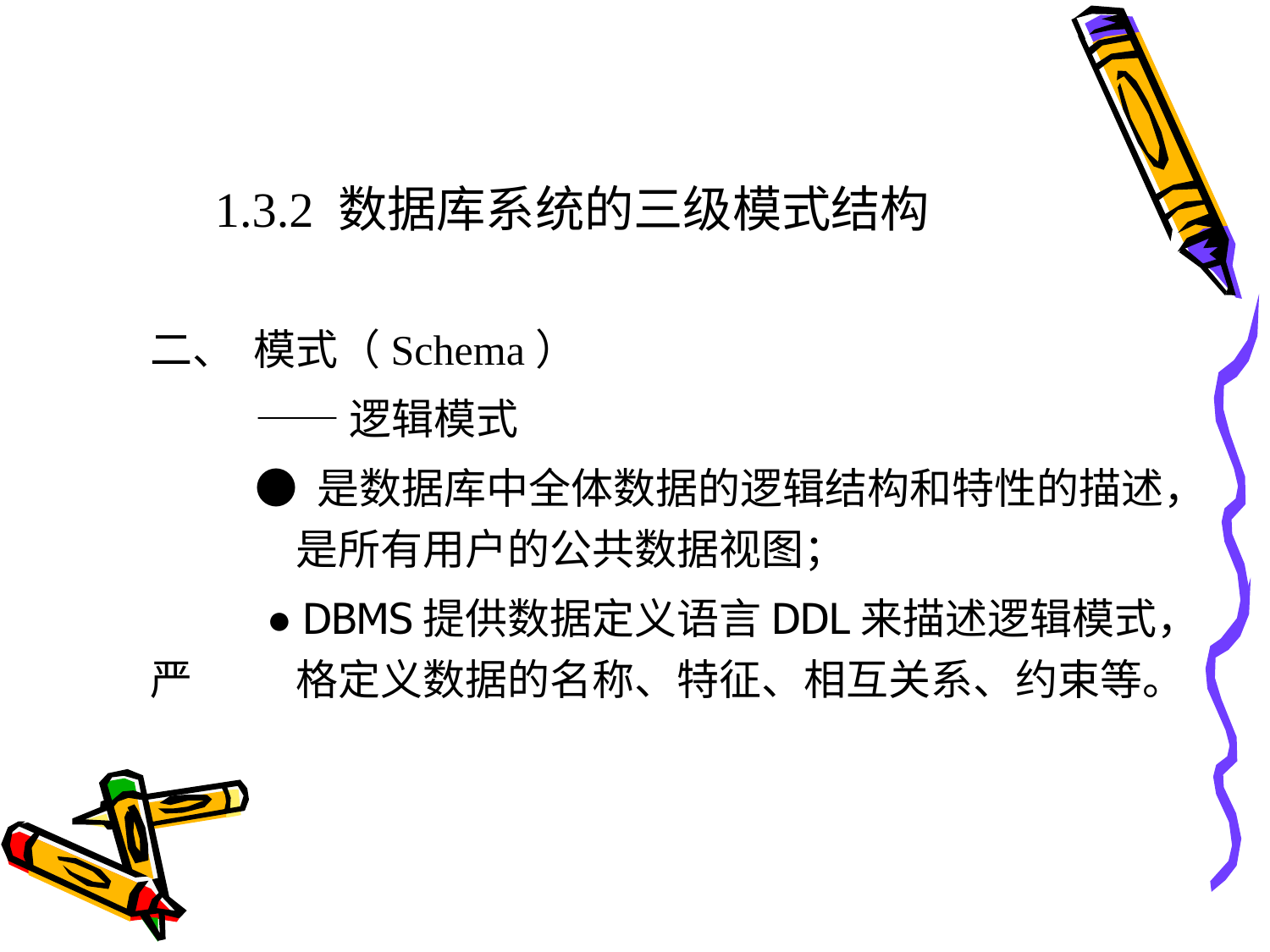

# 1.3.2 数据库系统的三级模式结构
二、  模式（Schema）
           ——逻辑模式
           ● 是数据库中全体数据的逻辑结构和特性的描述，	  是所有用户的公共数据视图；
           ● DBMS提供数据定义语言DDL来描述逻辑模式，严	  格定义数据的名称、特征、相互关系、约束等。